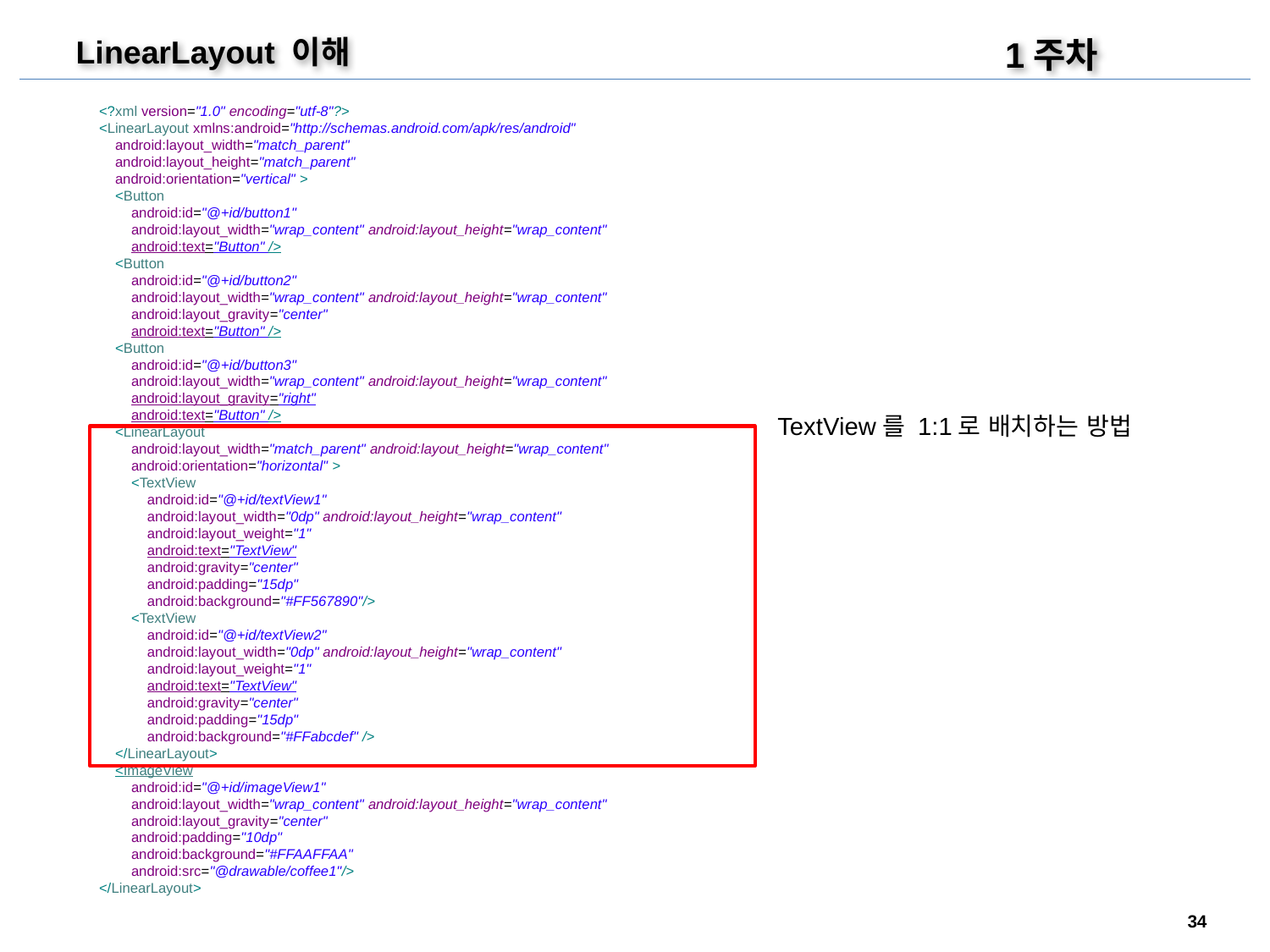

1주차
LinearLayout 이해
<?xml version="1.0" encoding="utf-8"?>
<LinearLayout xmlns:android="http://schemas.android.com/apk/res/android"
    android:layout_width="match_parent"
    android:layout_height="match_parent"
    android:orientation="vertical" >
    <Button
        android:id="@+id/button1"
        android:layout_width="wrap_content" android:layout_height="wrap_content"
        android:text="Button" />
    <Button
        android:id="@+id/button2"
        android:layout_width="wrap_content" android:layout_height="wrap_content"
        android:layout_gravity="center"
        android:text="Button" />
    <Button
        android:id="@+id/button3"
        android:layout_width="wrap_content" android:layout_height="wrap_content"
        android:layout_gravity="right"
        android:text="Button" />
    <LinearLayout
        android:layout_width="match_parent" android:layout_height="wrap_content"
        android:orientation="horizontal" >
        <TextView
            android:id="@+id/textView1"
            android:layout_width="0dp" android:layout_height="wrap_content"
            android:layout_weight="1"
            android:text="TextView"
            android:gravity="center"
            android:padding="15dp"
            android:background="#FF567890"/>
        <TextView
            android:id="@+id/textView2"
            android:layout_width="0dp" android:layout_height="wrap_content"
            android:layout_weight="1"
            android:text="TextView"
            android:gravity="center"
            android:padding="15dp"
            android:background="#FFabcdef" />
    </LinearLayout>
    <ImageView
        android:id="@+id/imageView1"
        android:layout_width="wrap_content" android:layout_height="wrap_content"
        android:layout_gravity="center"
        android:padding="10dp"
        android:background="#FFAAFFAA"
        android:src="@drawable/coffee1"/>
</LinearLayout>
TextView를 1:1로 배치하는 방법